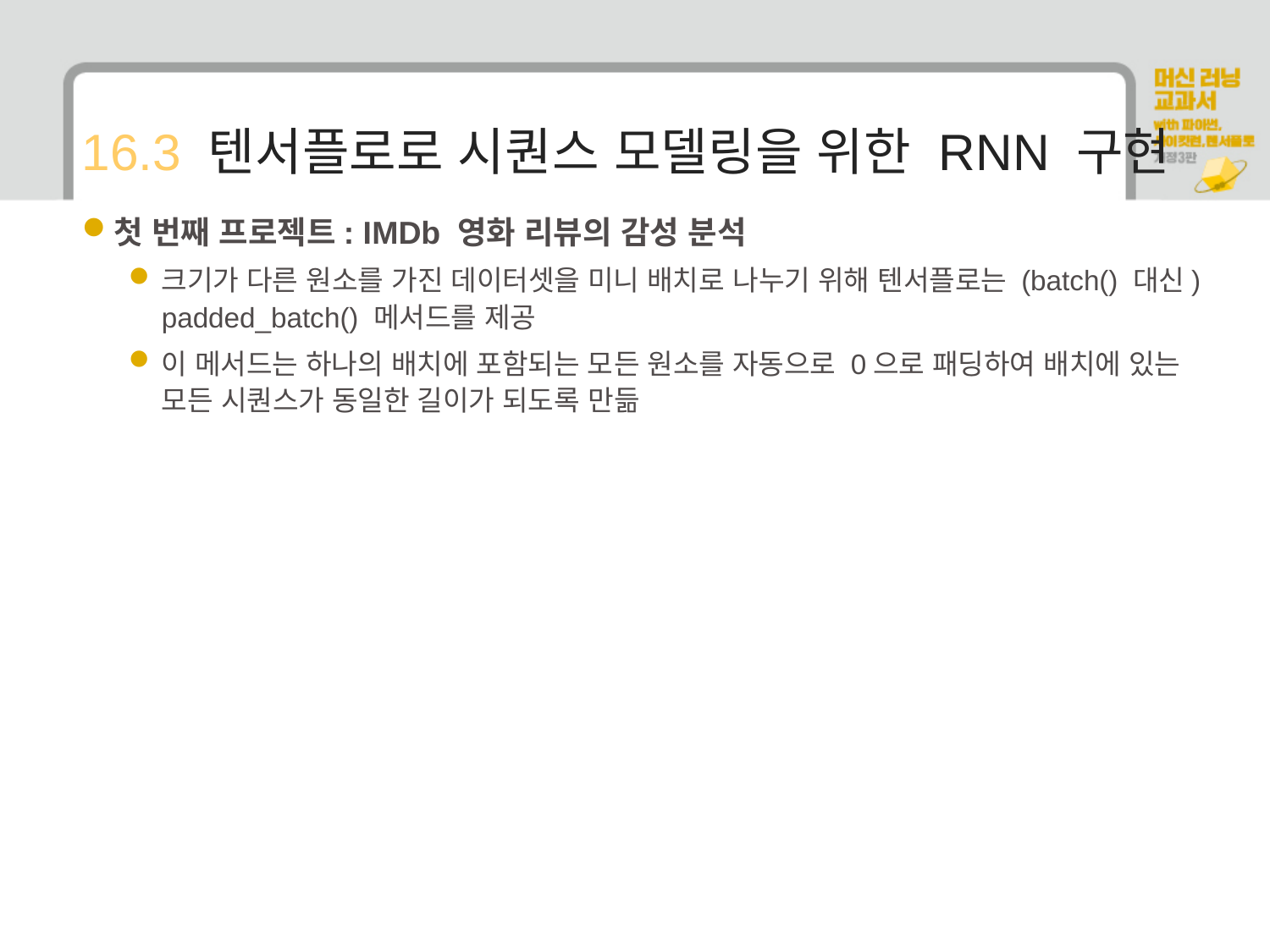

# 16.3 텐서플로로 시퀀스 모델링을 위한 RNN 구현
첫 번째 프로젝트: IMDb 영화 리뷰의 감성 분석
크기가 다른 원소를 가진 데이터셋을 미니 배치로 나누기 위해 텐서플로는 (batch() 대신) padded_batch() 메서드를 제공
이 메서드는 하나의 배치에 포함되는 모든 원소를 자동으로 0으로 패딩하여 배치에 있는 모든 시퀀스가 동일한 길이가 되도록 만듦